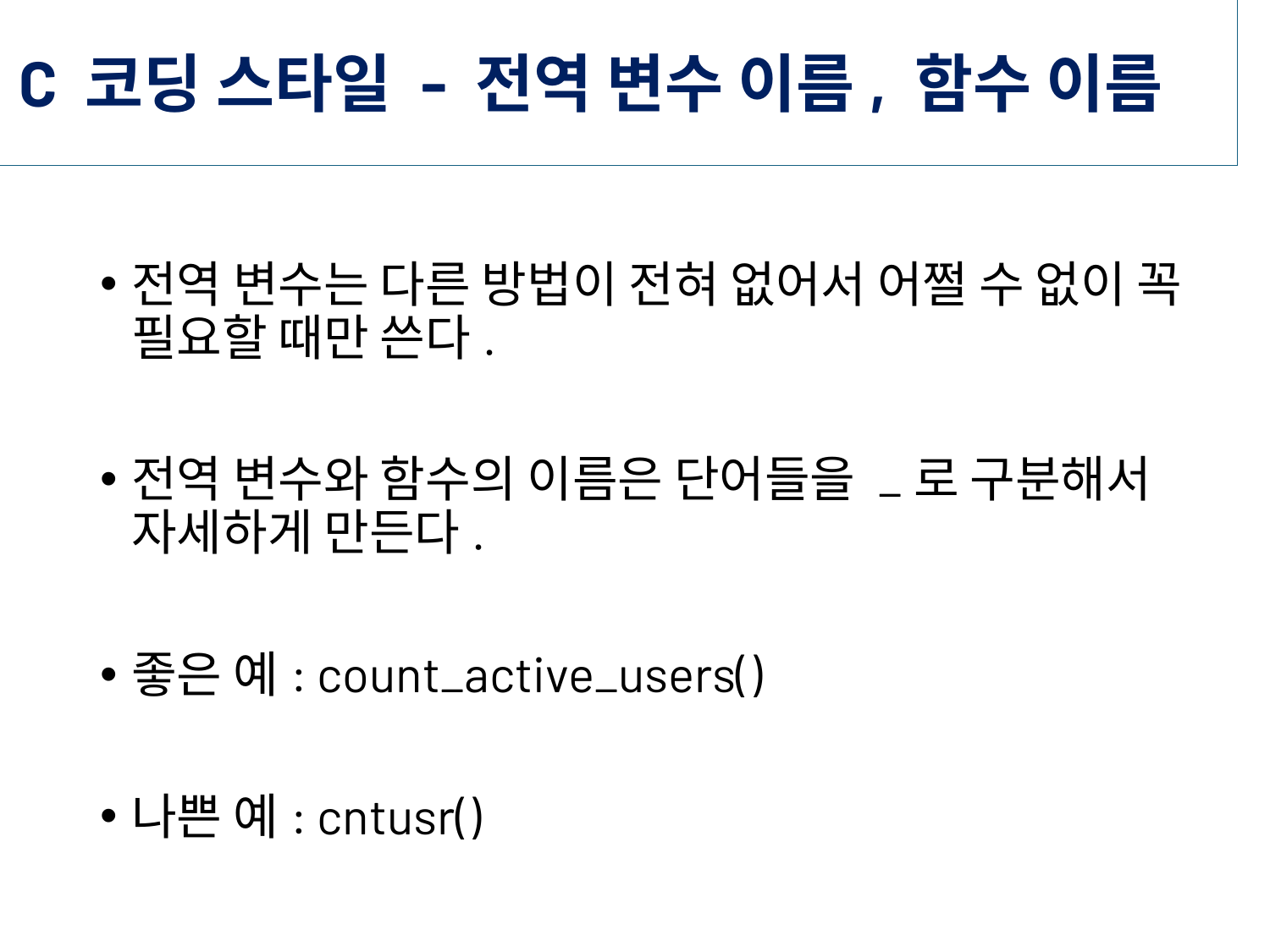

# C 코딩 스타일 - 전역 변수 이름, 함수 이름
전역 변수는 다른 방법이 전혀 없어서 어쩔 수 없이 꼭 필요할 때만 쓴다.

전역 변수와 함수의 이름은 단어들을 _로 구분해서 자세하게 만든다.

좋은 예: count_active_users()

나쁜 예: cntusr()